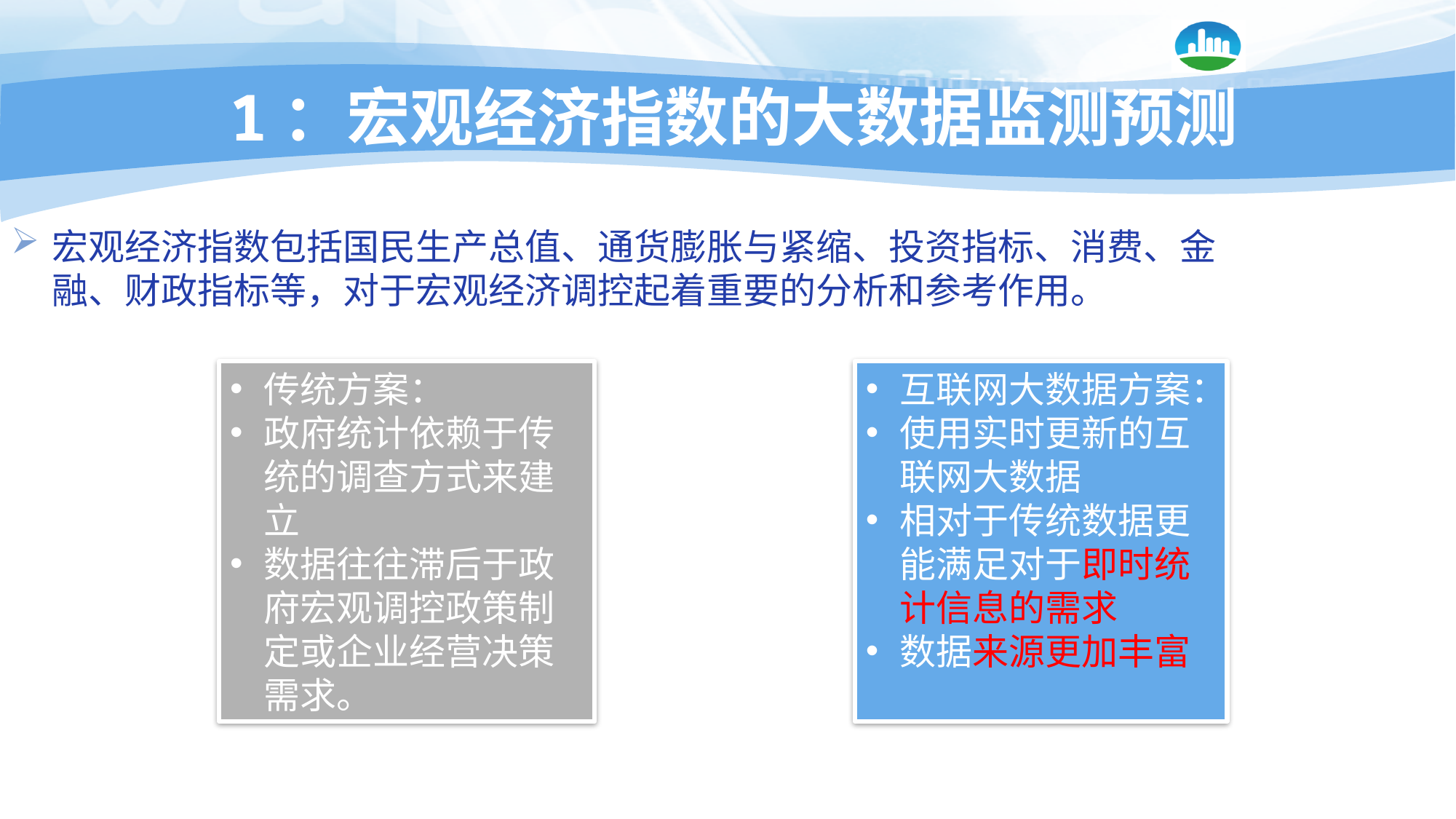

# 1：宏观经济指数的大数据监测预测
宏观经济指数包括国民生产总值、通货膨胀与紧缩、投资指标、消费、金融、财政指标等，对于宏观经济调控起着重要的分析和参考作用。

传统方案：
政府统计依赖于传统的调查方式来建立
数据往往滞后于政府宏观调控政策制定或企业经营决策需求。
互联网大数据方案：
使用实时更新的互联网大数据
相对于传统数据更能满足对于即时统计信息的需求
数据来源更加丰富